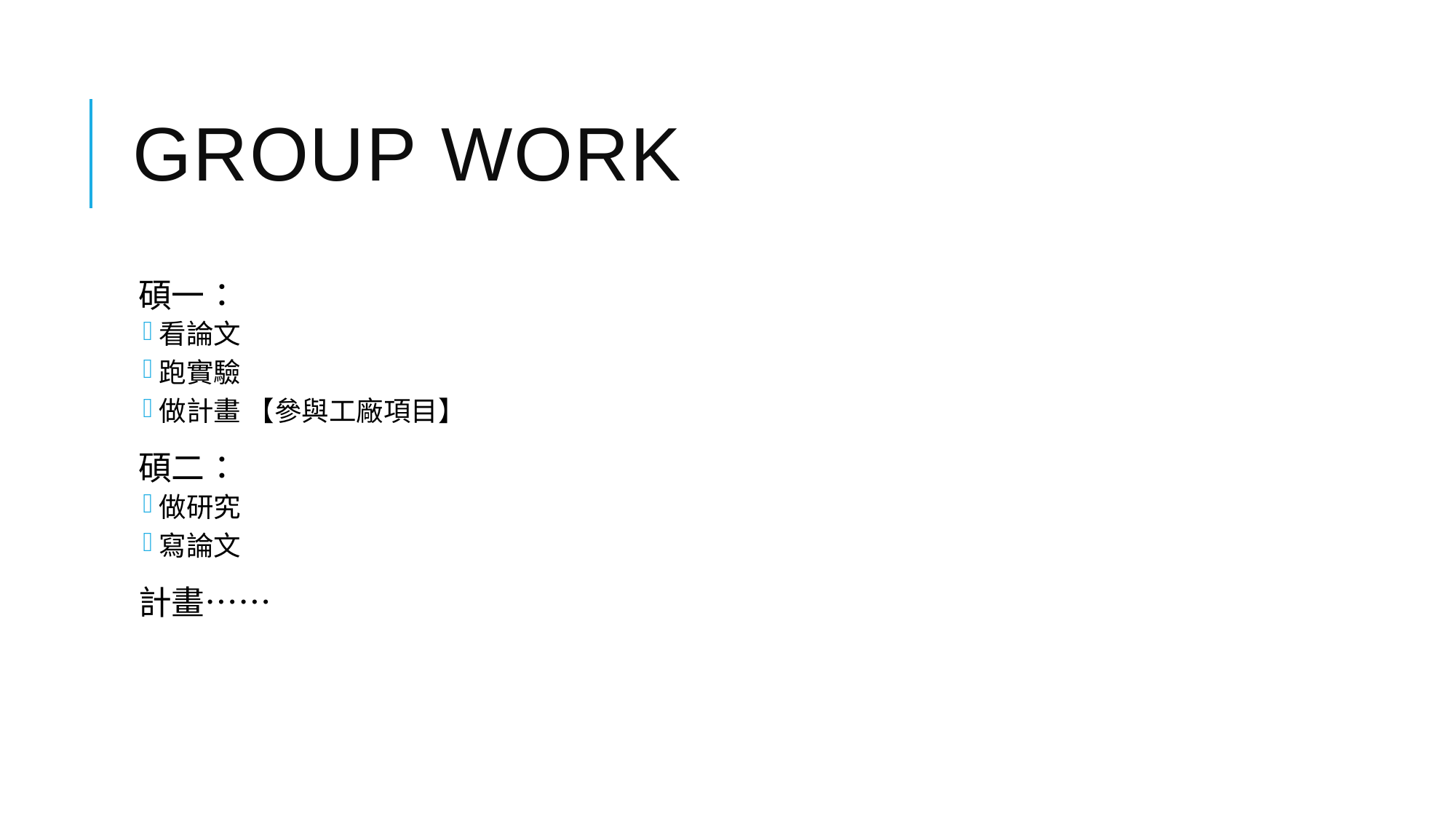

# Group work
碩一：
看論文
跑實驗
做計畫 【參與工廠項目】
碩二：
做研究
寫論文
計畫……